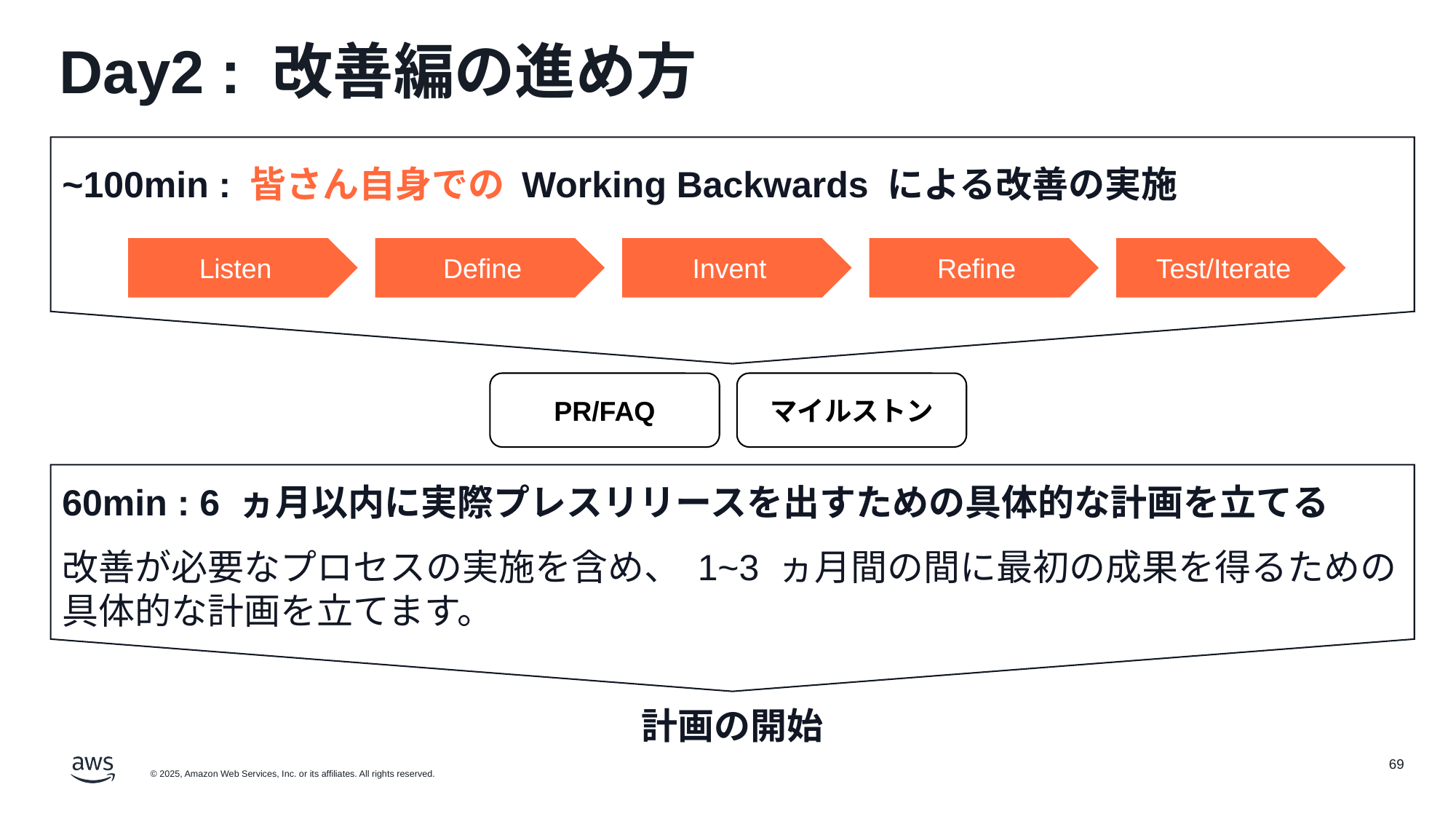

# Day2 : 改善編の進め方
~100min : 皆さん自身での Working Backwards による改善の実施
Listen
Define
Invent
Refine
Test/Iterate
PR/FAQ
マイルストン
60min : 6 ヵ月以内に実際プレスリリースを出すための具体的な計画を立てる
改善が必要なプロセスの実施を含め、 1~3 ヵ月間の間に最初の成果を得るための具体的な計画を立てます。
計画の開始
69